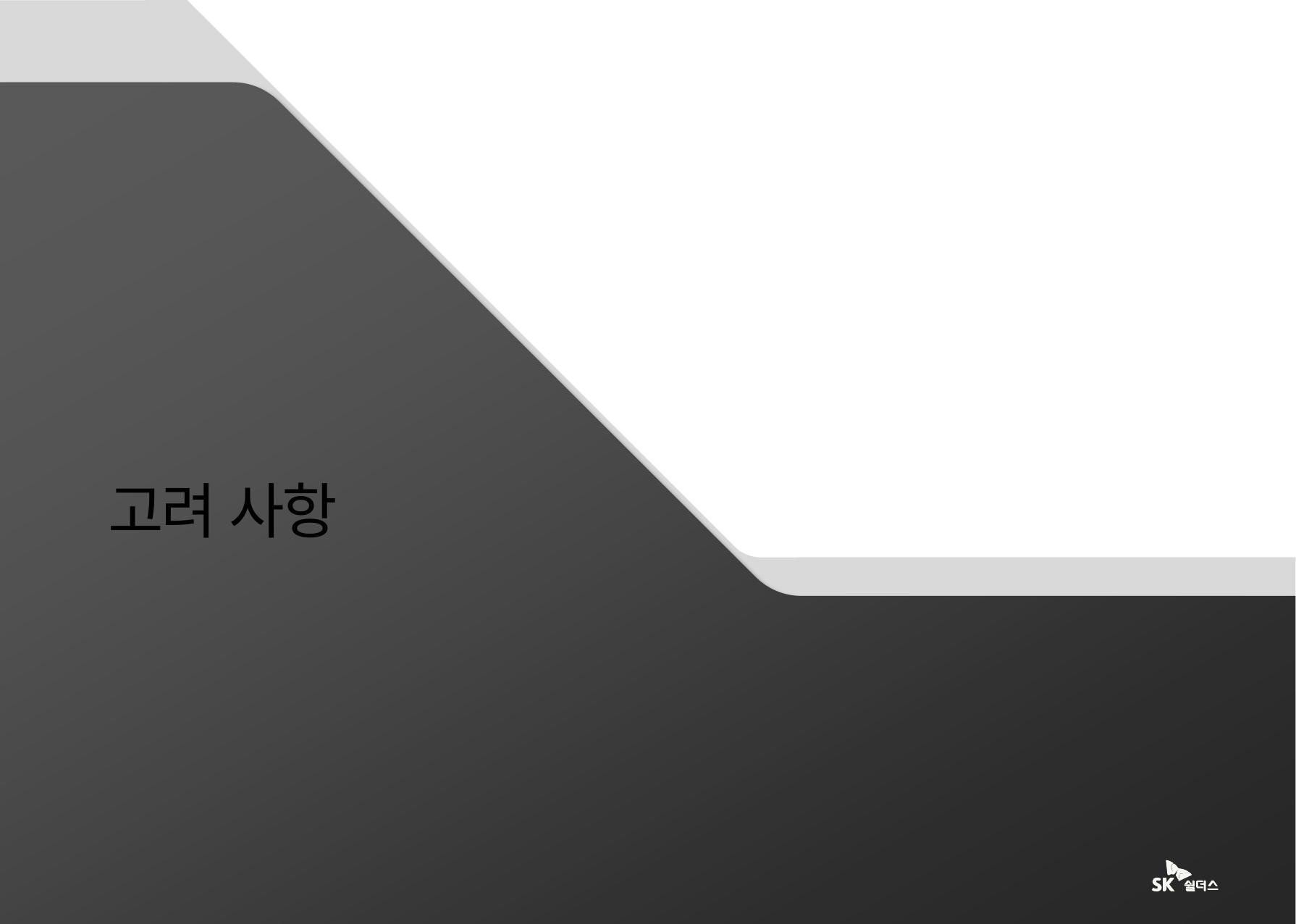

Ⅲ.
고려 사항
1. 마이크로서비스 자동 확장
2. 마이크로서비스 로깅 및 모니터링
3. 도커 컨테이너와 마이크로서비스
4. 도커화된 마이크로서비스 관리